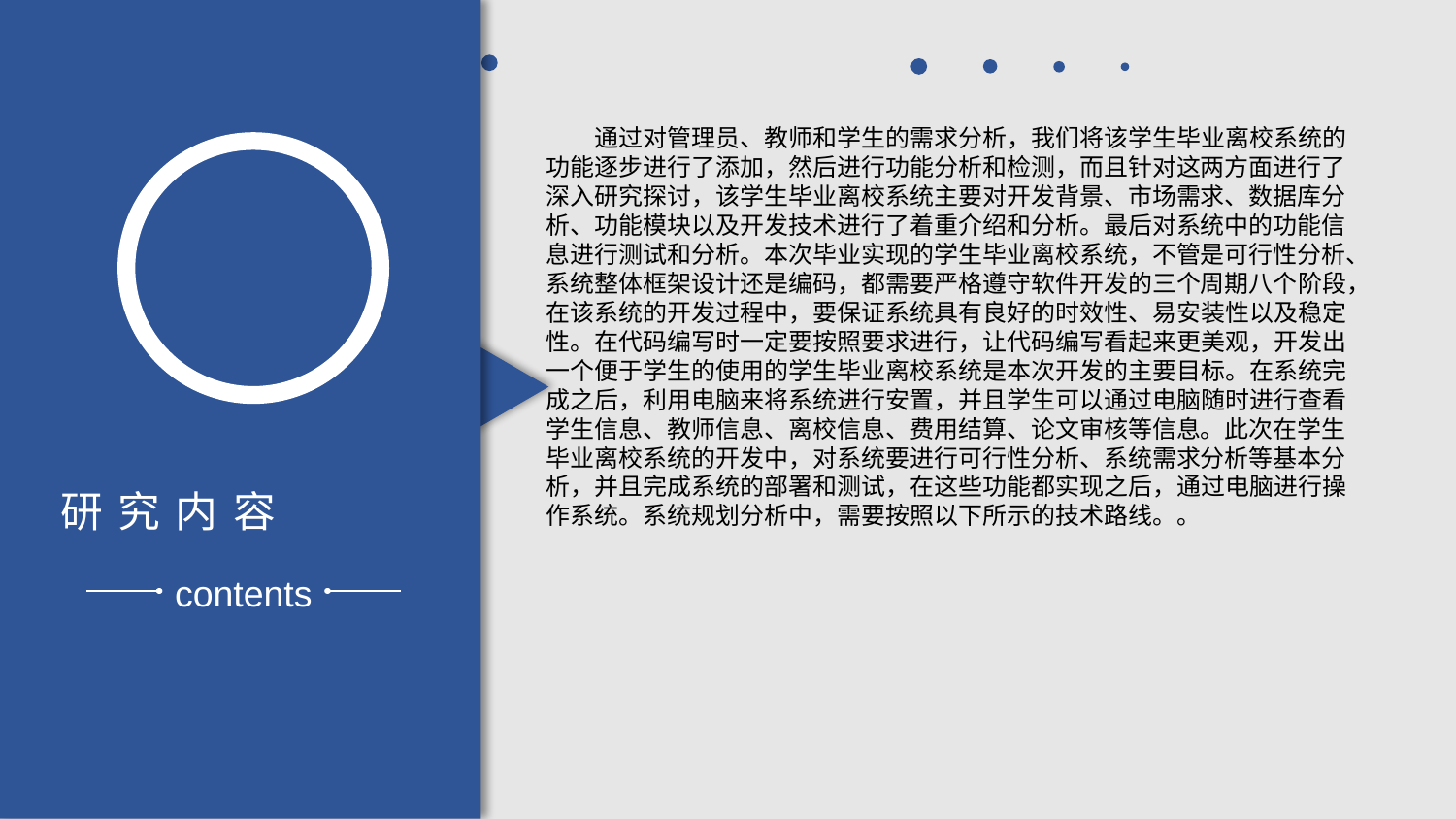

研究内容
contents

通过对管理员、教师和学生的需求分析，我们将该学生毕业离校系统的功能逐步进行了添加，然后进行功能分析和检测，而且针对这两方面进行了深入研究探讨，该学生毕业离校系统主要对开发背景、市场需求、数据库分析、功能模块以及开发技术进行了着重介绍和分析。最后对系统中的功能信息进行测试和分析。本次毕业实现的学生毕业离校系统，不管是可行性分析、系统整体框架设计还是编码，都需要严格遵守软件开发的三个周期八个阶段，在该系统的开发过程中，要保证系统具有良好的时效性、易安装性以及稳定性。在代码编写时一定要按照要求进行，让代码编写看起来更美观，开发出一个便于学生的使用的学生毕业离校系统是本次开发的主要目标。在系统完成之后，利用电脑来将系统进行安置，并且学生可以通过电脑随时进行查看学生信息、教师信息、离校信息、费用结算、论文审核等信息。此次在学生毕业离校系统的开发中，对系统要进行可行性分析、系统需求分析等基本分析，并且完成系统的部署和测试，在这些功能都实现之后，通过电脑进行操作系统。系统规划分析中，需要按照以下所示的技术路线。。